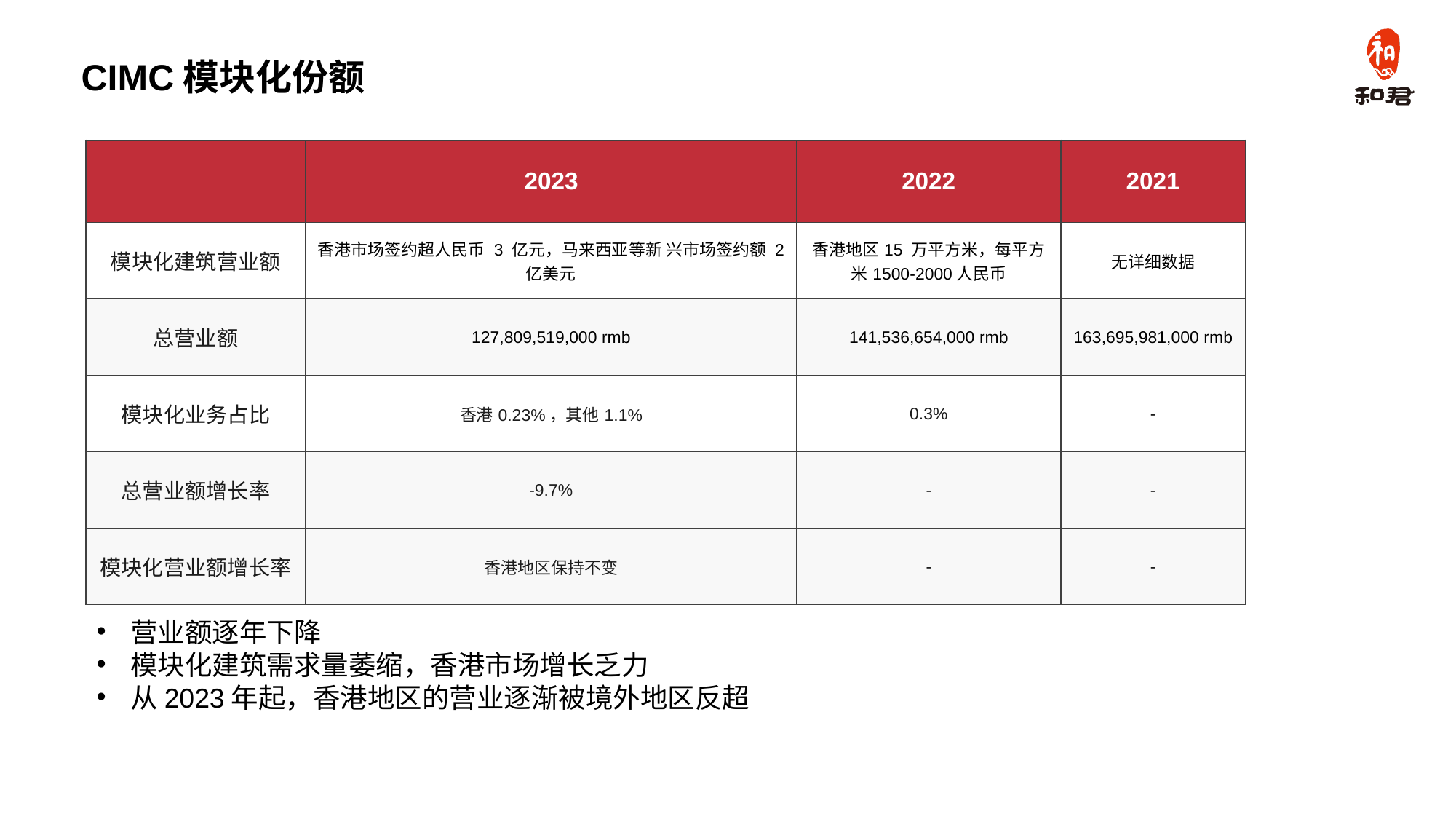

# CIMC模块化份额
|  | 2023 | 2022 | 2021 |
| --- | --- | --- | --- |
| 模块化建筑营业额 | 香港市场签约超人民币 3 亿元，马来西亚等新 兴市场签约额 2 亿美元 | 香港地区15 万平方米，每平方米1500-2000人民币 | 无详细数据 |
| 总营业额 | 127,809,519,000 rmb | 141,536,654,000 rmb | 163,695,981,000 rmb |
| 模块化业务占比 | 香港0.23%，其他1.1% | 0.3% | - |
| 总营业额增长率 | -9.7% | - | - |
| 模块化营业额增长率 | 香港地区保持不变 | - | - |
营业额逐年下降
模块化建筑需求量萎缩，香港市场增长乏力
从2023年起，香港地区的营业逐渐被境外地区反超